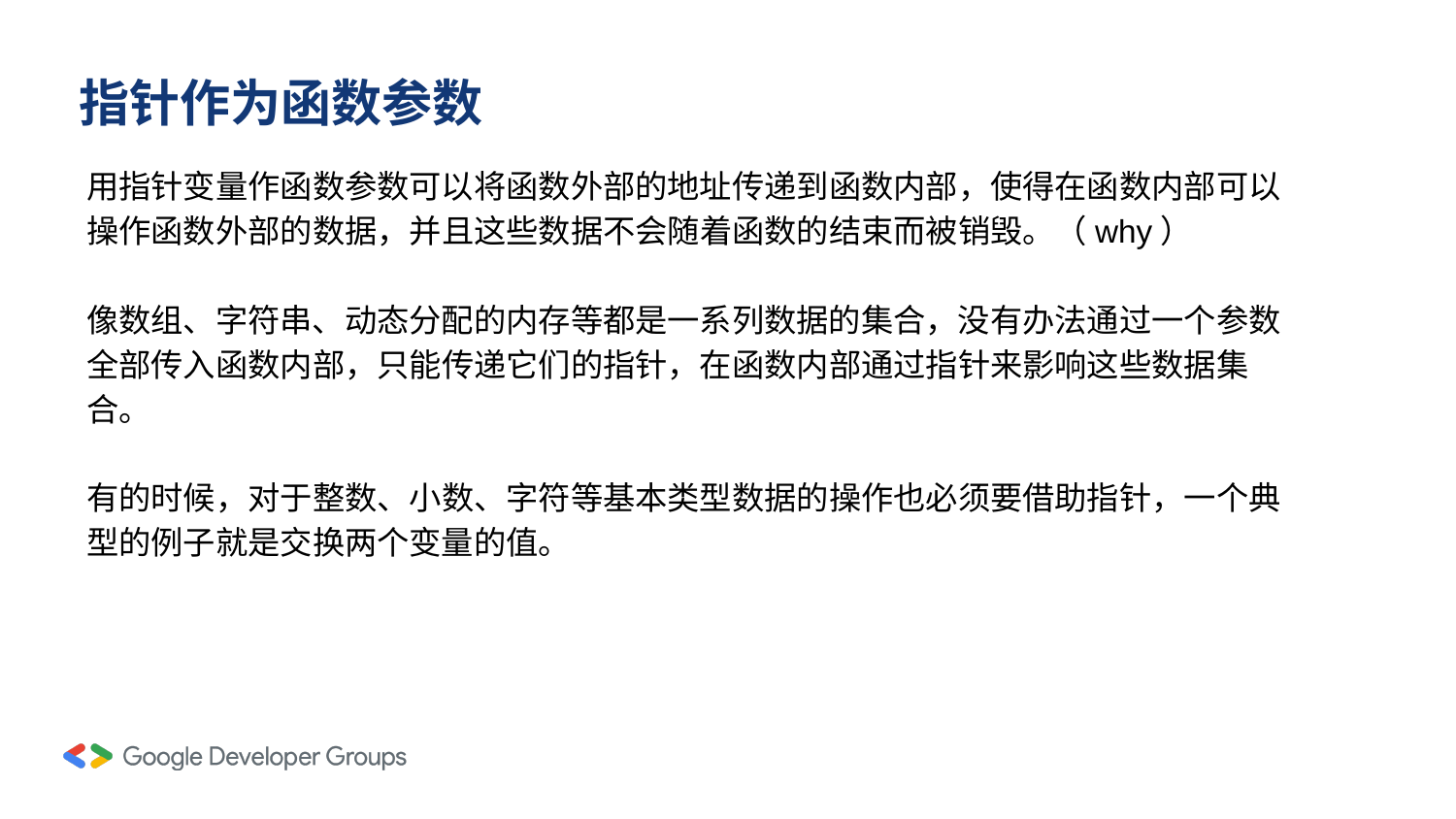

# 指针作为函数参数
用指针变量作函数参数可以将函数外部的地址传递到函数内部，使得在函数内部可以操作函数外部的数据，并且这些数据不会随着函数的结束而被销毁。（why）

像数组、字符串、动态分配的内存等都是一系列数据的集合，没有办法通过一个参数全部传入函数内部，只能传递它们的指针，在函数内部通过指针来影响这些数据集合。

有的时候，对于整数、小数、字符等基本类型数据的操作也必须要借助指针，一个典型的例子就是交换两个变量的值。